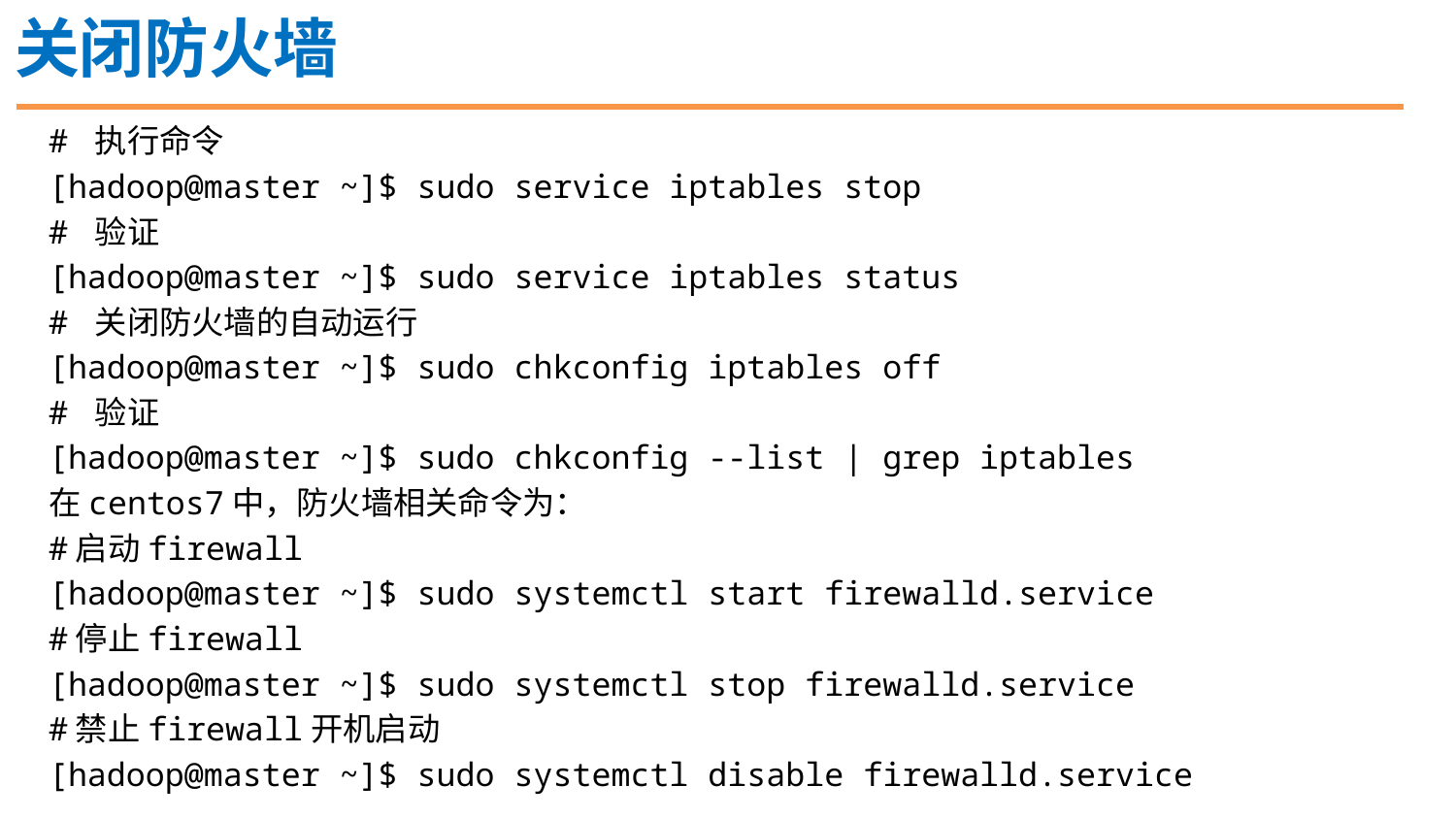

关闭防火墙
# 执行命令
[hadoop@master ~]$ sudo service iptables stop
# 验证
[hadoop@master ~]$ sudo service iptables status
# 关闭防火墙的自动运行
[hadoop@master ~]$ sudo chkconfig iptables off
# 验证
[hadoop@master ~]$ sudo chkconfig --list | grep iptables
在centos7中，防火墙相关命令为：
#启动firewall
[hadoop@master ~]$ sudo systemctl start firewalld.service
#停止firewall
[hadoop@master ~]$ sudo systemctl stop firewalld.service
#禁止firewall开机启动
[hadoop@master ~]$ sudo systemctl disable firewalld.service